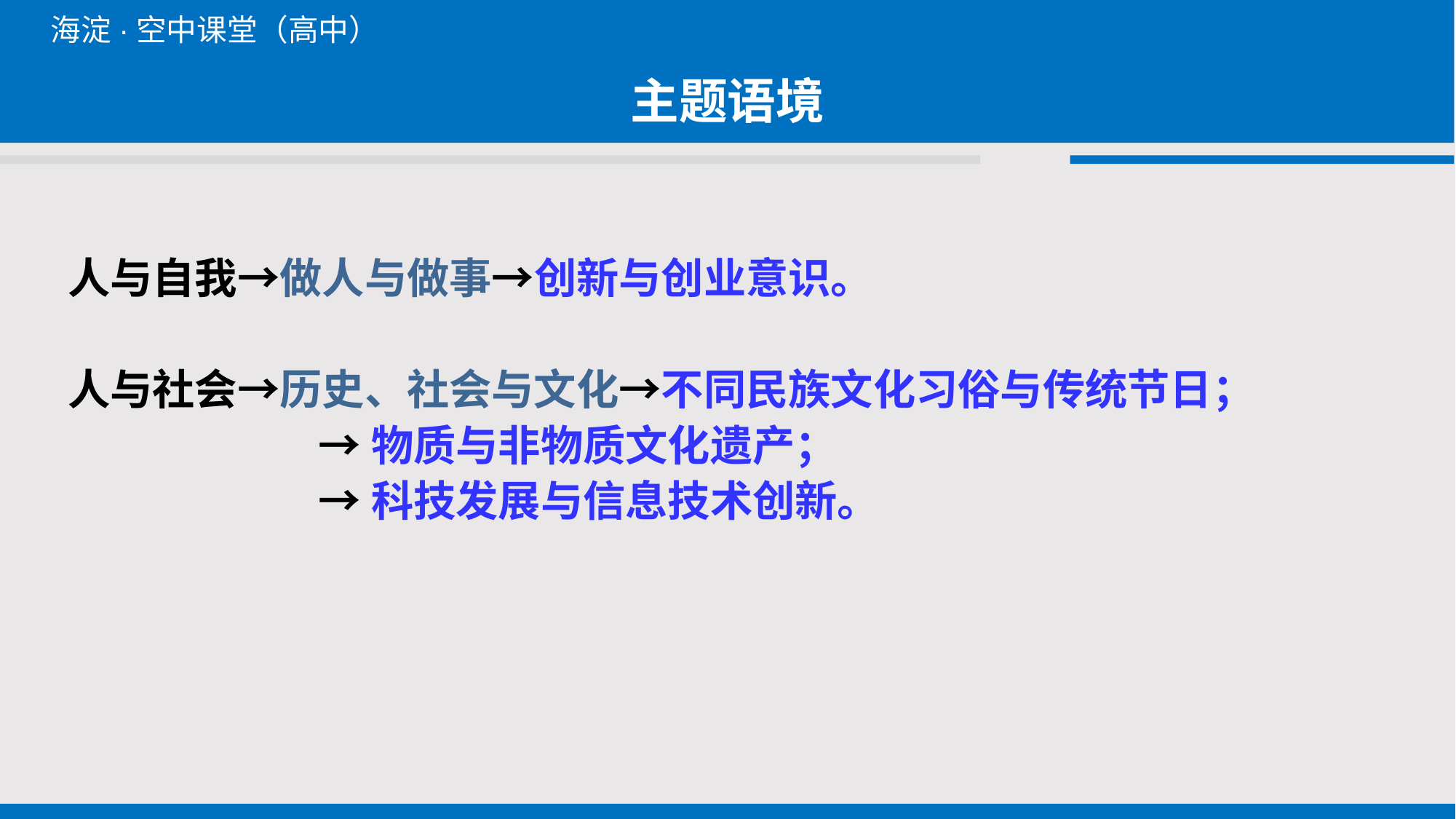

主题语境
人与自我→做人与做事→创新与创业意识。

人与社会→历史、社会与文化→不同民族文化习俗与传统节日；
                          →物质与非物质文化遗产；
                          →科技发展与信息技术创新。